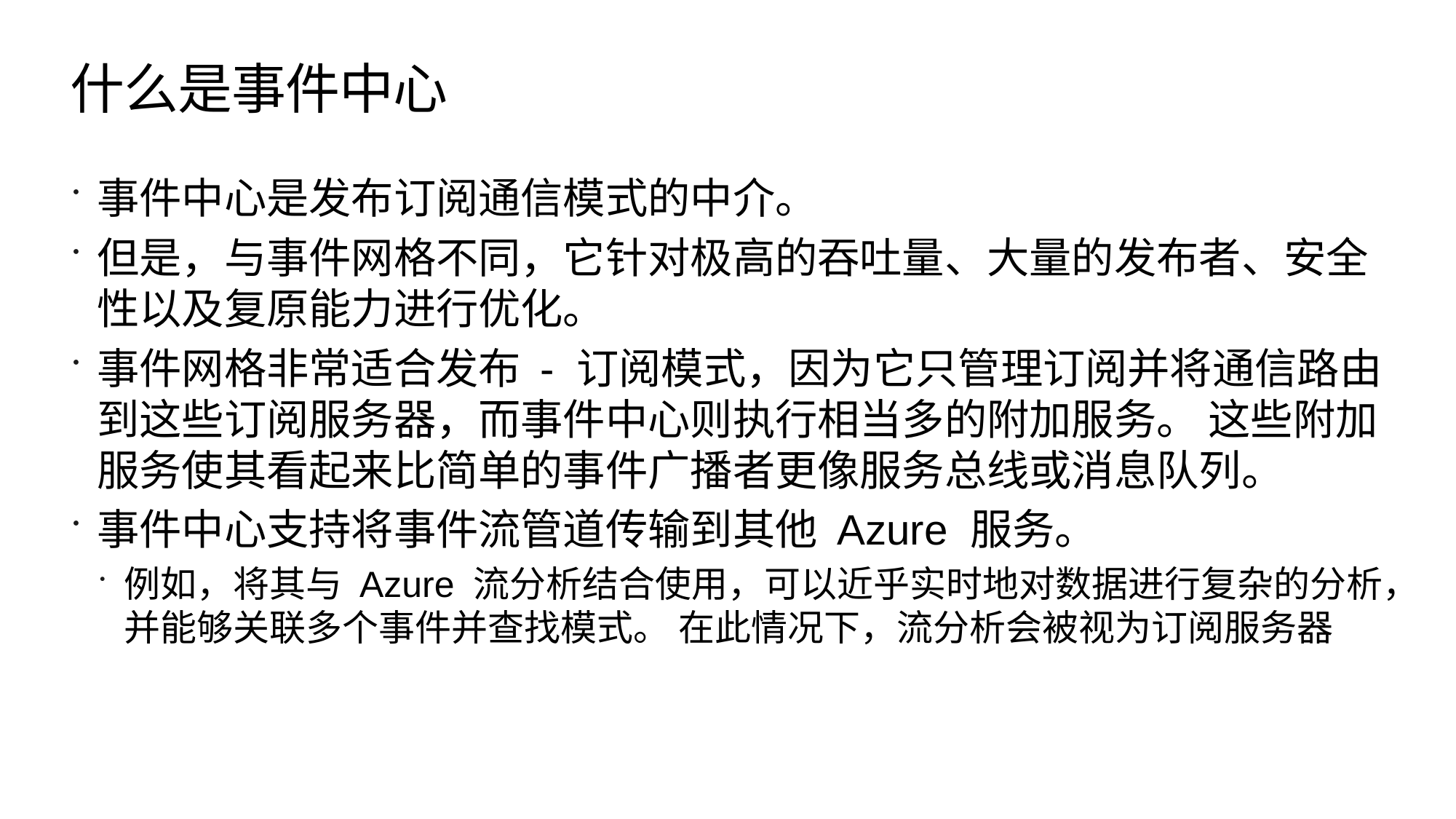

# 什么是事件中心
事件中心是发布订阅通信模式的中介。
但是，与事件网格不同，它针对极高的吞吐量、大量的发布者、安全性以及复原能力进行优化。
事件网格非常适合发布 - 订阅模式，因为它只管理订阅并将通信路由到这些订阅服务器，而事件中心则执行相当多的附加服务。 这些附加服务使其看起来比简单的事件广播者更像服务总线或消息队列。
事件中心支持将事件流管道传输到其他 Azure 服务。
例如，将其与 Azure 流分析结合使用，可以近乎实时地对数据进行复杂的分析，并能够关联多个事件并查找模式。 在此情况下，流分析会被视为订阅服务器